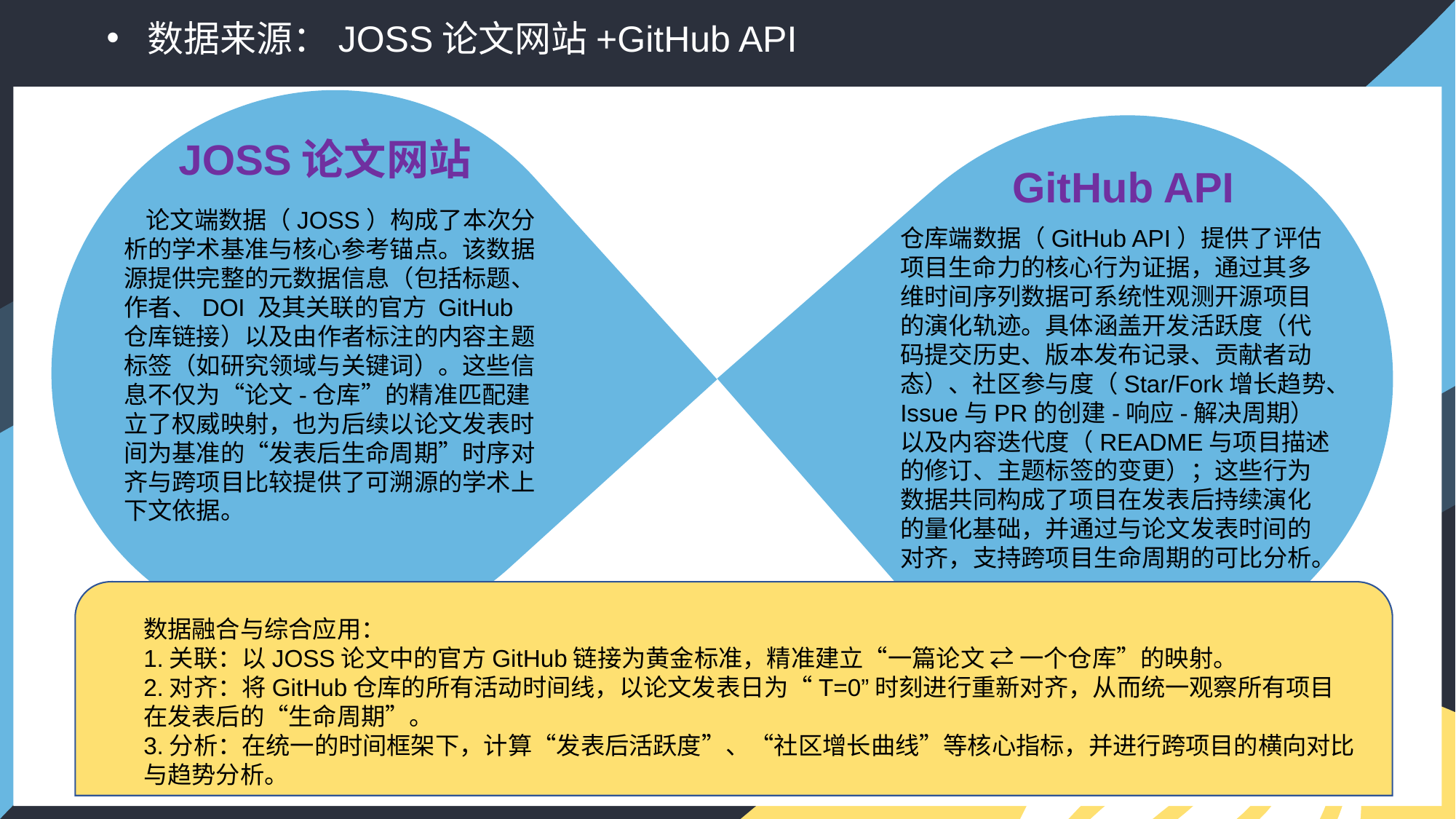

数据来源：JOSS论文网站+GitHub API

JOSS论文网站
GitHub API
   论文端数据（JOSS）构成了本次分析的学术基准与核心参考锚点。该数据源提供完整的元数据信息（包括标题、作者、DOI 及其关联的官方 GitHub 仓库链接）以及由作者标注的内容主题标签（如研究领域与关键词）。这些信息不仅为“论文-仓库”的精准匹配建立了权威映射，也为后续以论文发表时间为基准的“发表后生命周期”时序对齐与跨项目比较提供了可溯源的学术上下文依据。
仓库端数据（GitHub API）提供了评估项目生命力的核心行为证据，通过其多维时间序列数据可系统性观测开源项目的演化轨迹。具体涵盖开发活跃度（代码提交历史、版本发布记录、贡献者动态）、社区参与度（Star/Fork增长趋势、Issue与PR的创建-响应-解决周期）以及内容迭代度（README与项目描述的修订、主题标签的变更）；这些行为数据共同构成了项目在发表后持续演化的量化基础，并通过与论文发表时间的对齐，支持跨项目生命周期的可比分析。

数据融合与综合应用：
1.关联：以JOSS论文中的官方GitHub链接为黄金标准，精准建立“一篇论文 ⇄ 一个仓库”的映射。
2.对齐：将GitHub仓库的所有活动时间线，以论文发表日为“T=0”时刻进行重新对齐，从而统一观察所有项目在发表后的“生命周期”。
3.分析：在统一的时间框架下，计算“发表后活跃度”、“社区增长曲线”等核心指标，并进行跨项目的横向对比与趋势分析。